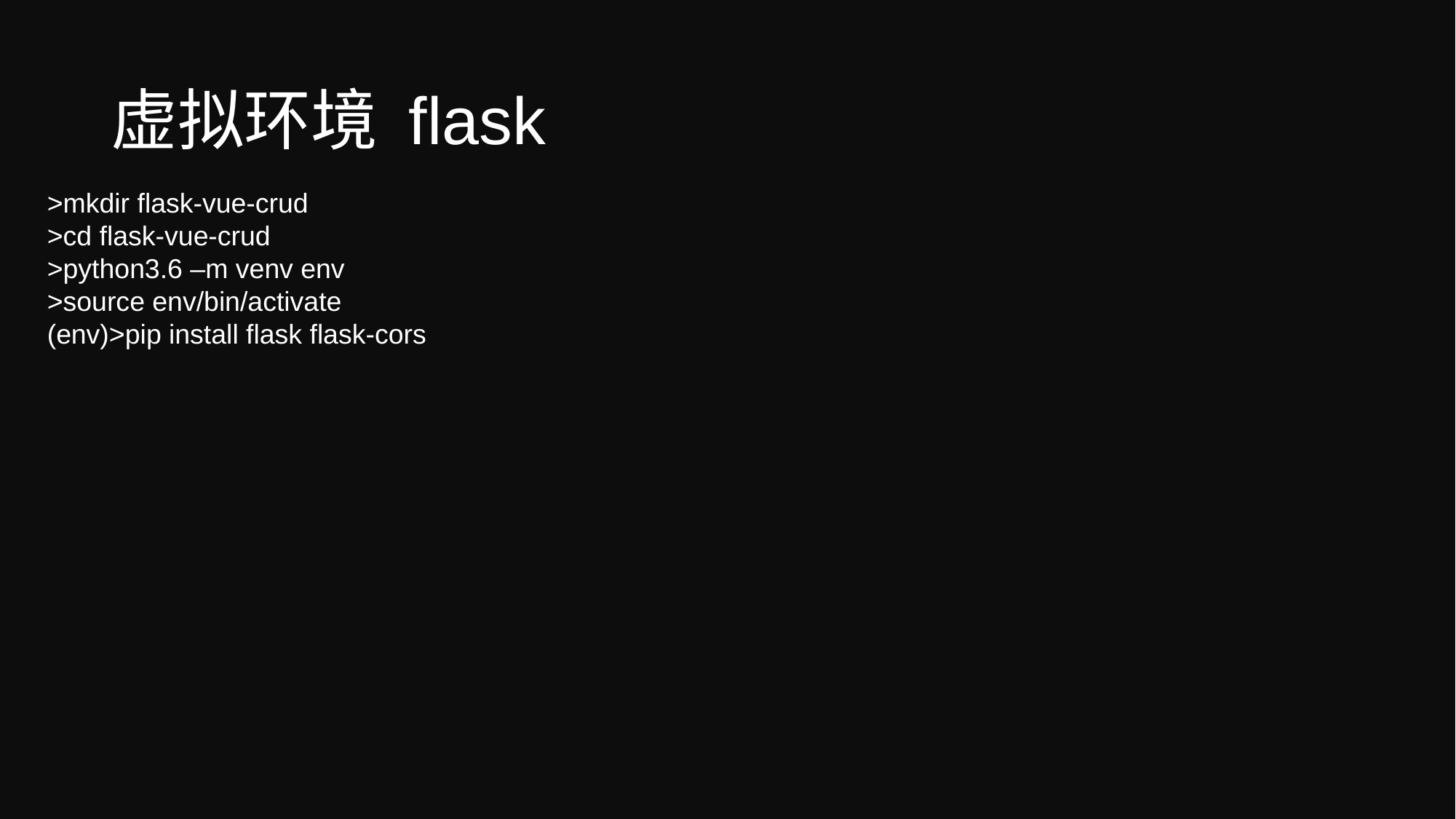

# 虚拟环境 flask
>mkdir flask-vue-crud
>cd flask-vue-crud
>python3.6 –m venv env
>source env/bin/activate
(env)>pip install flask flask-cors